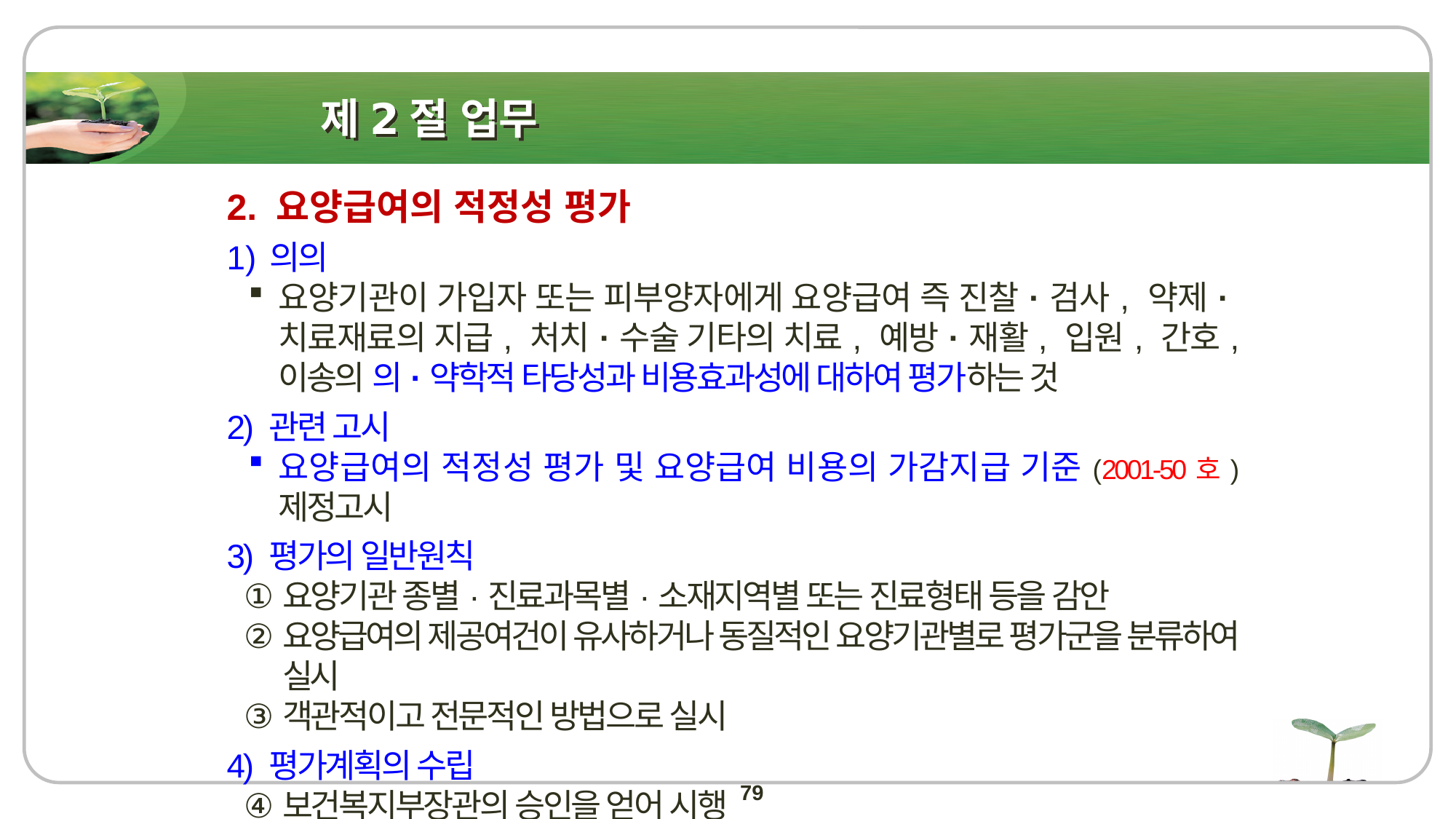

# 제2절 업무
2. 요양급여의 적정성 평가
의의
요양기관이 가입자 또는 피부양자에게 요양급여 즉 진찰·검사, 약제·치료재료의 지급, 처치·수술 기타의 치료, 예방·재활, 입원, 간호, 이송의 의·약학적 타당성과 비용효과성에 대하여 평가하는 것
2) 관련 고시
요양급여의 적정성 평가 및 요양급여 비용의 가감지급 기준(2001-50호) 제정고시
3) 평가의 일반원칙
요양기관 종별·진료과목별·소재지역별 또는 진료형태 등을 감안
요양급여의 제공여건이 유사하거나 동질적인 요양기관별로 평가군을 분류하여 실시
객관적이고 전문적인 방법으로 실시
4) 평가계획의 수립
보건복지부장관의 승인을 얻어 시행
평가계획을 평가실시 2월 이전에 요양기관 관련기관이 사전에 알 수 있도록 공개
79